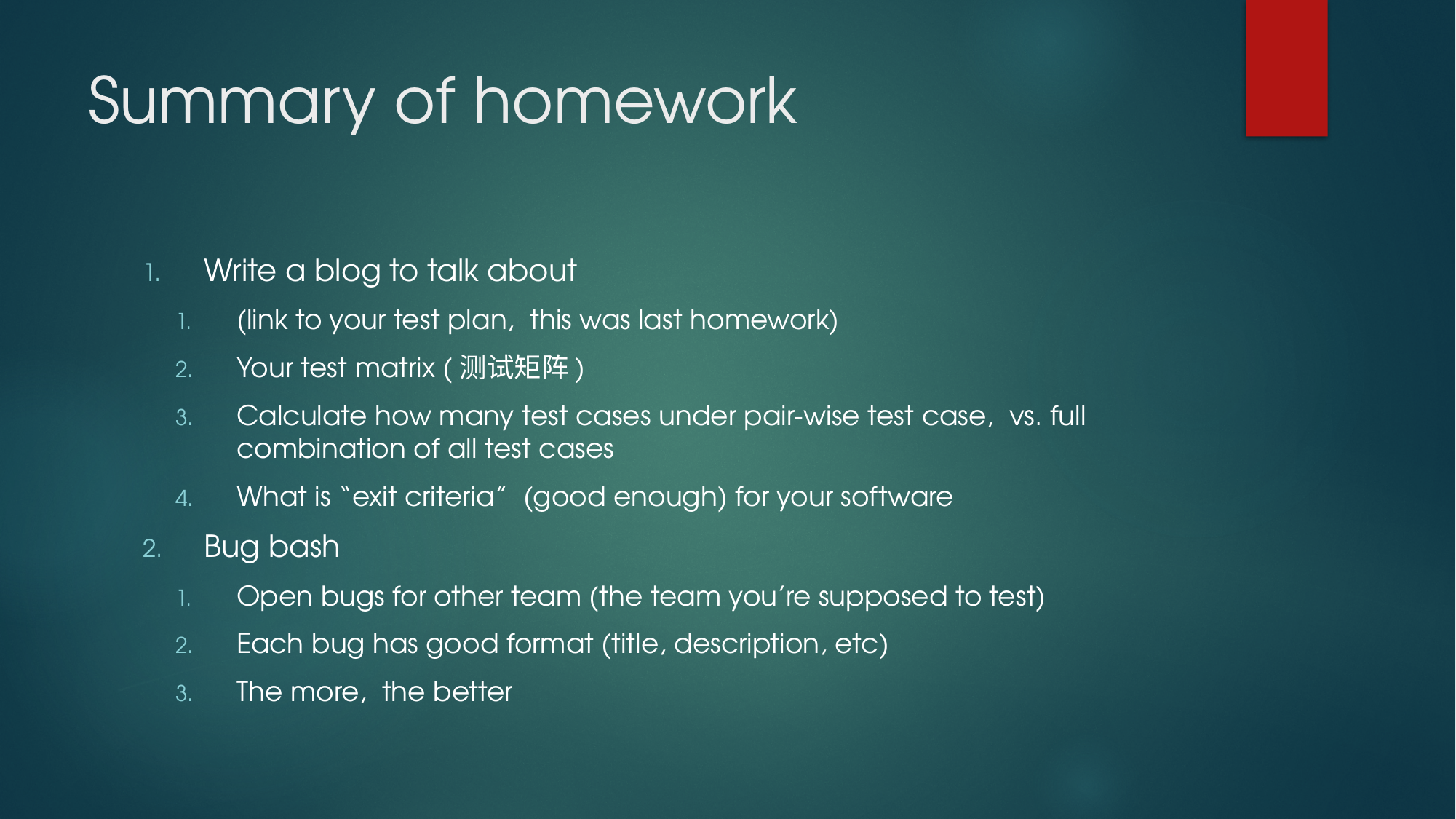

# Summary of homework
Write a blog to talk about
(link to your test plan,  this was last homework)
Your test matrix (测试矩阵)
Calculate how many test cases under pair-wise test case,  vs. full combination of all test cases
What is “exit criteria”  (good enough) for your software
Bug bash
Open bugs for other team (the team you’re supposed to test)
Each bug has good format (title, description, etc)
The more,  the better